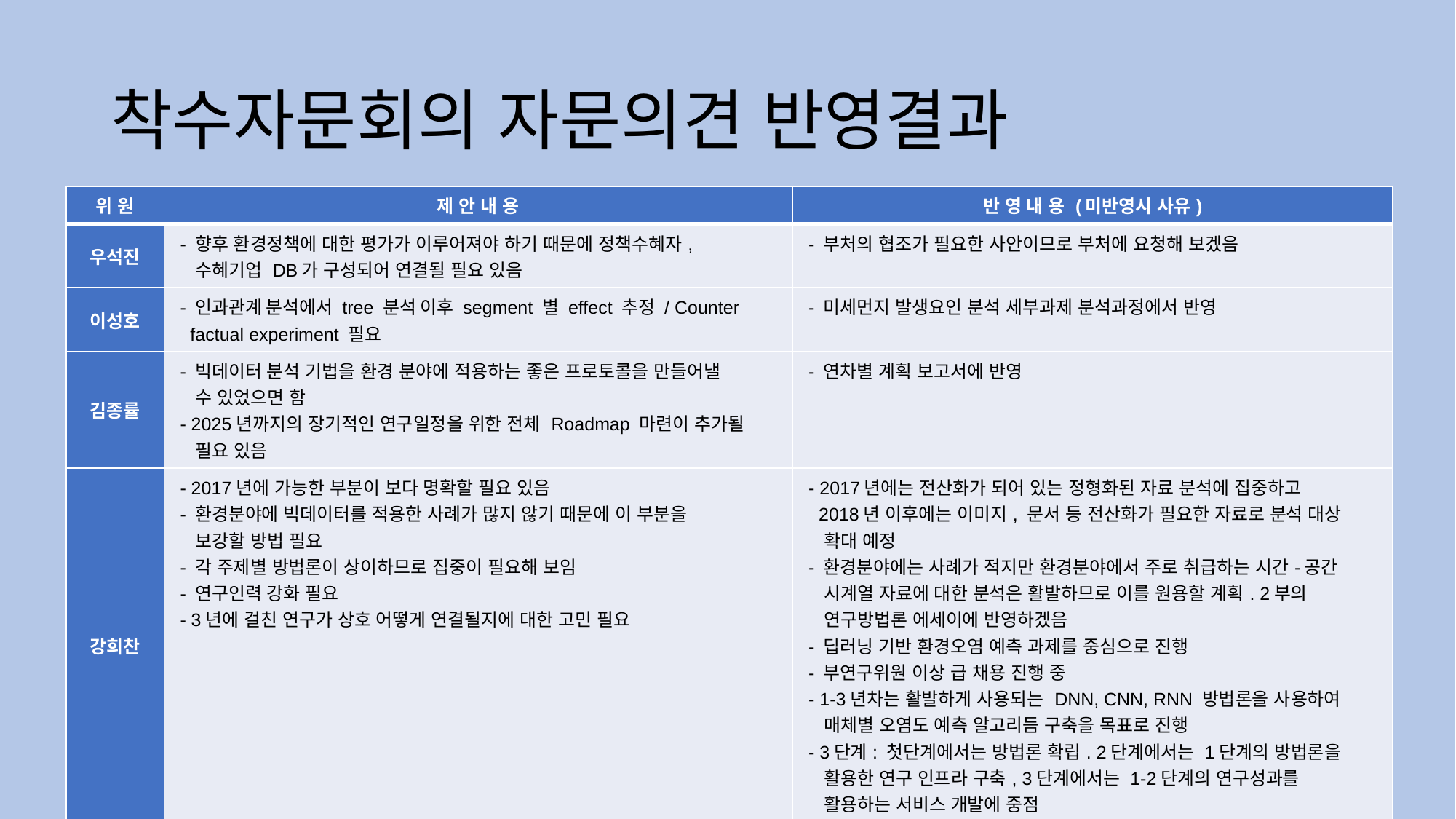

# 착수자문회의 자문의견 반영결과
| 위 원 | 제 안 내 용 | 반 영 내 용 (미반영시 사유) |
| --- | --- | --- |
| 우석진 | - 향후 환경정책에 대한 평가가 이루어져야 하기 때문에 정책수혜자, 수혜기업 DB가 구성되어 연결될 필요 있음 | - 부처의 협조가 필요한 사안이므로 부처에 요청해 보겠음 |
| 이성호 | - 인과관계 분석에서 tree 분석 이후 segment 별 effect 추정 / Counter factual experiment 필요 | - 미세먼지 발생요인 분석 세부과제 분석과정에서 반영 |
| 김종률 | - 빅데이터 분석 기법을 환경 분야에 적용하는 좋은 프로토콜을 만들어낼 수 있었으면 함  - 2025년까지의 장기적인 연구일정을 위한 전체 Roadmap 마련이 추가될 필요 있음 | - 연차별 계획 보고서에 반영 |
| 강희찬 | - 2017년에 가능한 부분이 보다 명확할 필요 있음 - 환경분야에 빅데이터를 적용한 사례가 많지 않기 때문에 이 부분을 보강할 방법 필요  - 각 주제별 방법론이 상이하므로 집중이 필요해 보임 - 연구인력 강화 필요 - 3년에 걸친 연구가 상호 어떻게 연결될지에 대한 고민 필요 | - 2017년에는 전산화가 되어 있는 정형화된 자료 분석에 집중하고 2018년 이후에는 이미지, 문서 등 전산화가 필요한 자료로 분석 대상 확대 예정 - 환경분야에는 사례가 적지만 환경분야에서 주로 취급하는 시간-공간 시계열 자료에 대한 분석은 활발하므로 이를 원용할 계획. 2부의 연구방법론 에세이에 반영하겠음 - 딥러닝 기반 환경오염 예측 과제를 중심으로 진행 - 부연구위원 이상 급 채용 진행 중 - 1-3년차는 활발하게 사용되는 DNN, CNN, RNN 방법론을 사용하여 매체별 오염도 예측 알고리듬 구축을 목표로 진행 - 3단계: 첫단계에서는 방법론 확립. 2단계에서는 1단계의 방법론을 활용한 연구 인프라 구축, 3단계에서는 1-2단계의 연구성과를 활용하는 서비스 개발에 중점 |
9